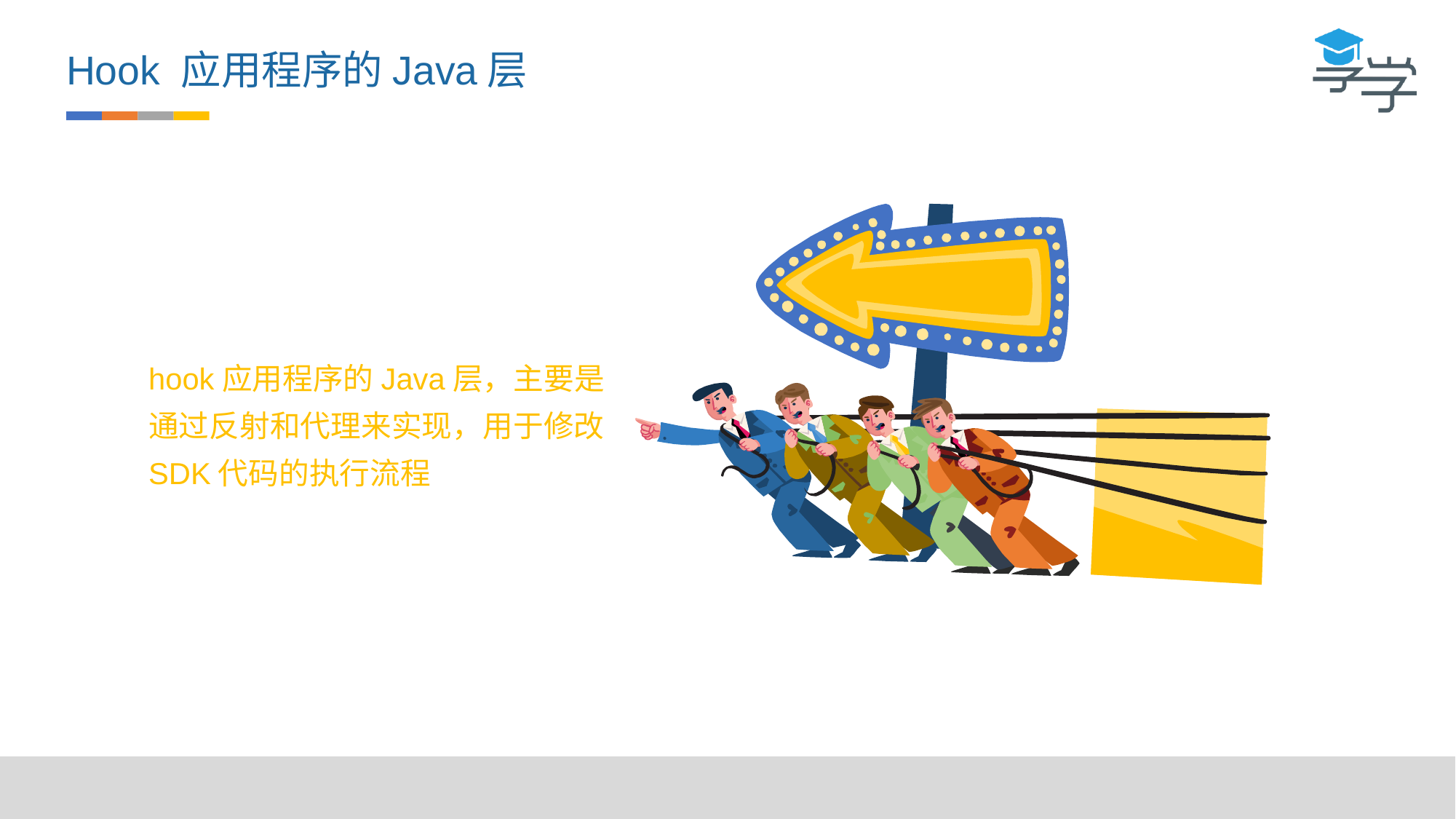

Hook 应用程序的Java层

hook应用程序的Java层，主要是通过反射和代理来实现，用于修改SDK代码的执行流程